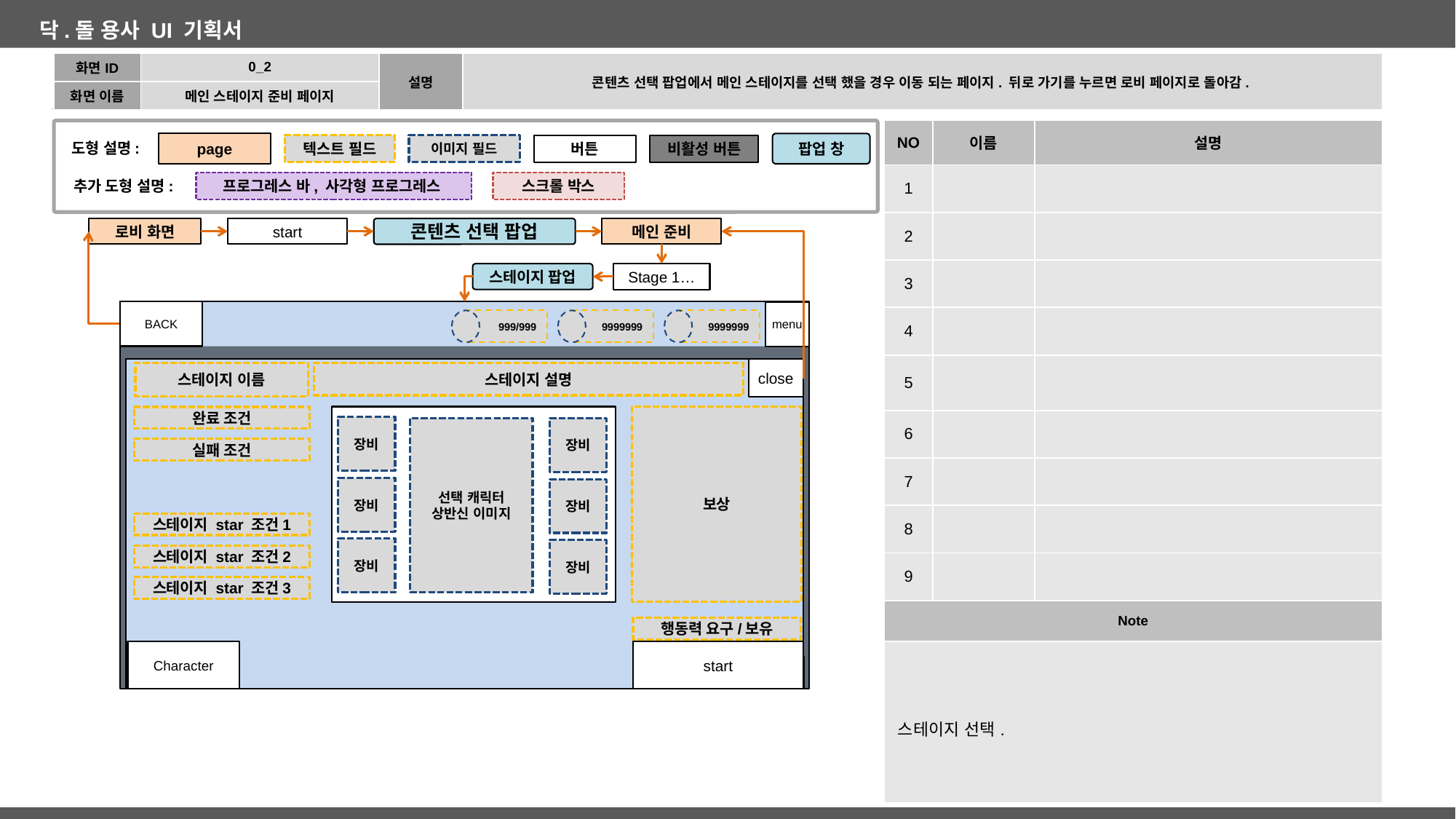

| 화면ID | 0\_2 | 설명 | 콘텐츠 선택 팝업에서 메인 스테이지를 선택 했을 경우 이동 되는 페이지. 뒤로 가기를 누르면 로비 페이지로 돌아감. |
| --- | --- | --- | --- |
| 화면 이름 | 메인 스테이지 준비 페이지 |  |  |

| NO | 이름 | 설명 |
| --- | --- | --- |
| 1 |  |  |
| 2 |  |  |
| 3 |  |  |
| 4 |  |  |
| 5 |  |  |
| 6 |  |  |
| 7 |  |  |
| 8 |  |  |
| 9 |  |  |
| Note |  |  |
| 스테이지 선택. |  |  |
page
도형 설명:
팝업 창
비활성 버튼
텍스트 필드
이미지 필드
버튼
추가 도형 설명:
프로그레스 바, 사각형 프로그레스
스크롤 박스
로비 화면
start
콘텐츠 선택 팝업
메인 준비
스테이지 팝업
Stage 1…
로비 화면
BACK
menu

999/999

9999999

9999999
로비 화면

close
스테이지 이름
스테이지 설명
◀
Chapter name
box
Chapter star progress
보상

완료 조건
장비
선택 캐릭터 상반신 이미지
장비
장비
장비
장비
장비

Stage 3
star
Stage 5
star
Stage 7
star
Stage 1
star
실패 조건
스테이지 star 조건1
Stage 4
star
Stage 6
star
Stage 6
star
Stage 2
star
스테이지 star 조건2
스테이지 star 조건3

행동력 요구/보유
Character
Character
start

mission